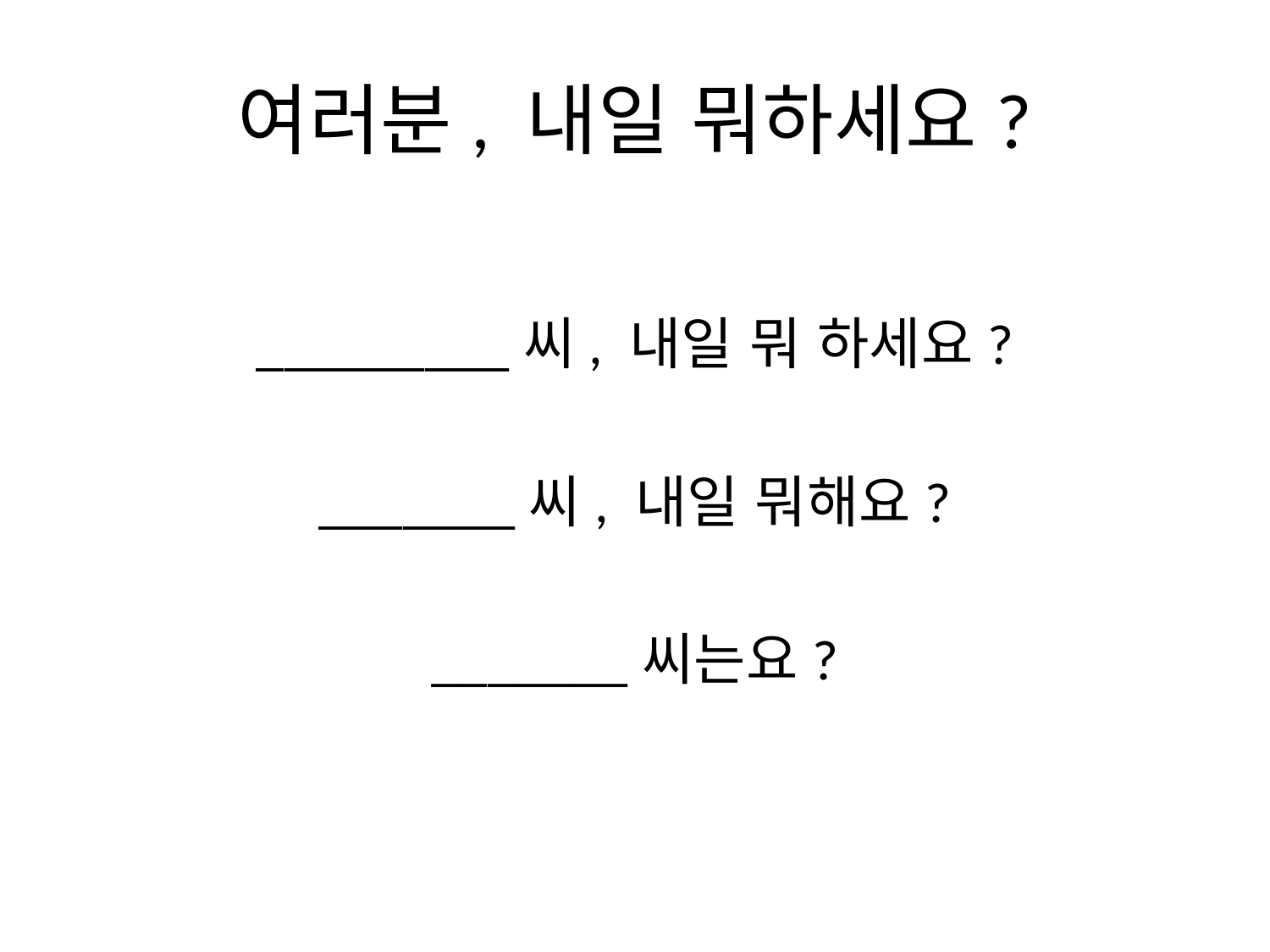

# 여러분, 내일 뭐하세요?

_________씨, 내일 뭐 하세요?

_______씨, 내일 뭐해요?

_______씨는요?